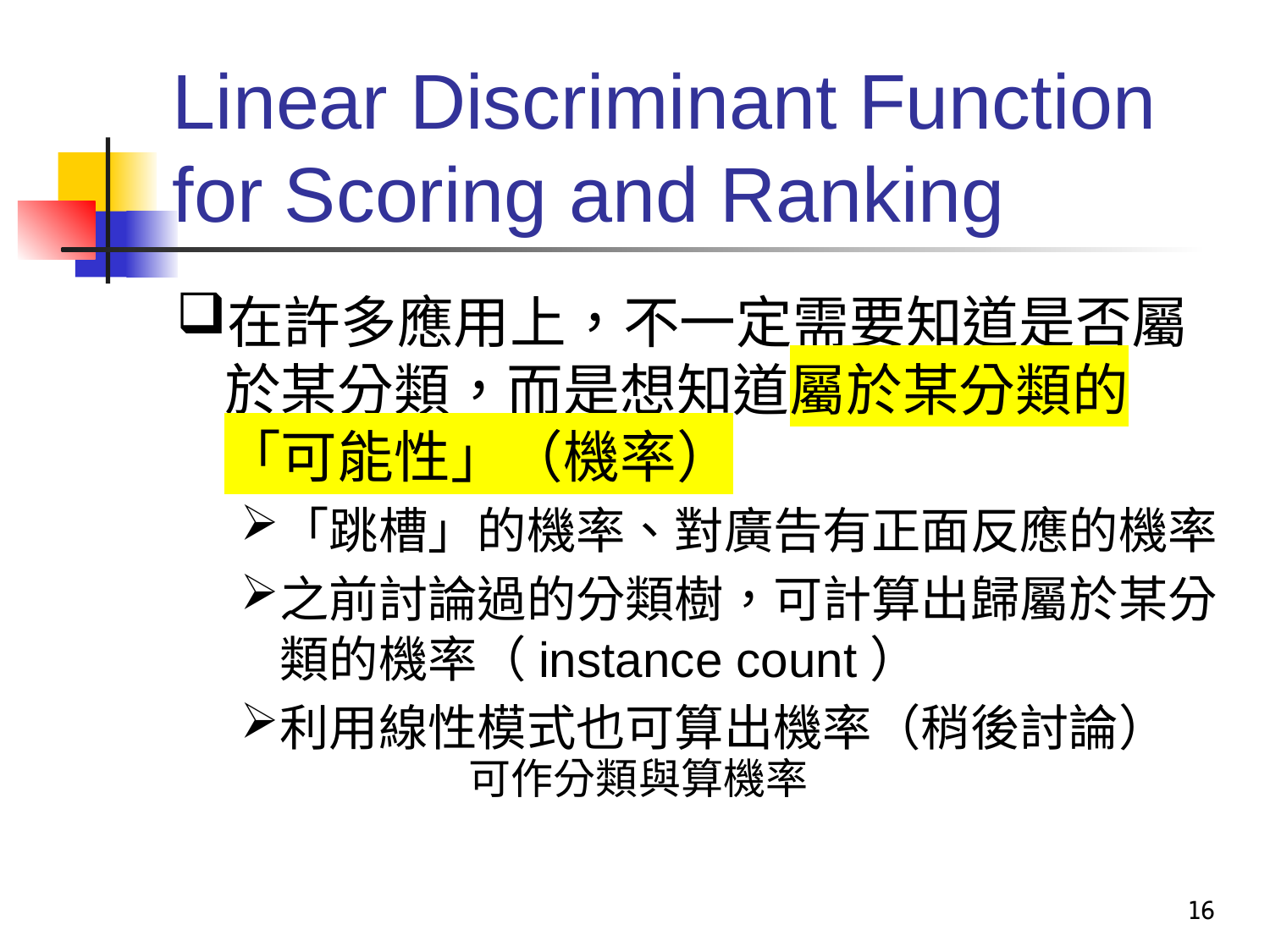

# Linear Discriminant Function for Scoring and Ranking
在許多應用上，不一定需要知道是否屬於某分類，而是想知道屬於某分類的「可能性」（機率）
「跳槽」的機率、對廣告有正面反應的機率
之前討論過的分類樹，可計算出歸屬於某分類的機率（instance count）
利用線性模式也可算出機率（稍後討論）
可作分類與算機率
16